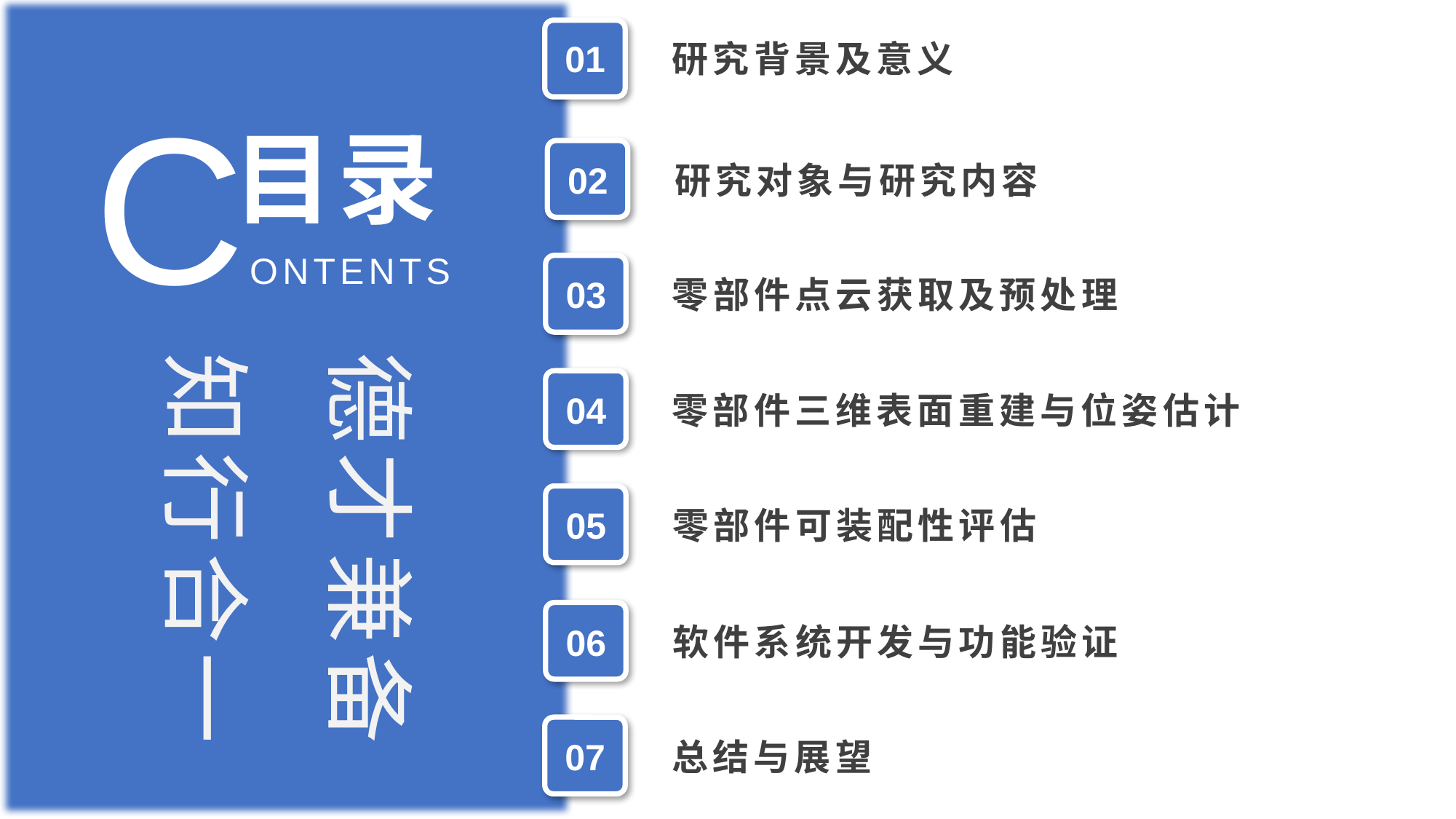

01
研究背景及意义
CONTENTS
目录

02
研究对象与研究内容

03
零部件点云获取及预处理
德才兼备
知行合一

04
零部件三维表面重建与位姿估计

05
零部件可装配性评估

06
软件系统开发与功能验证

07
总结与展望